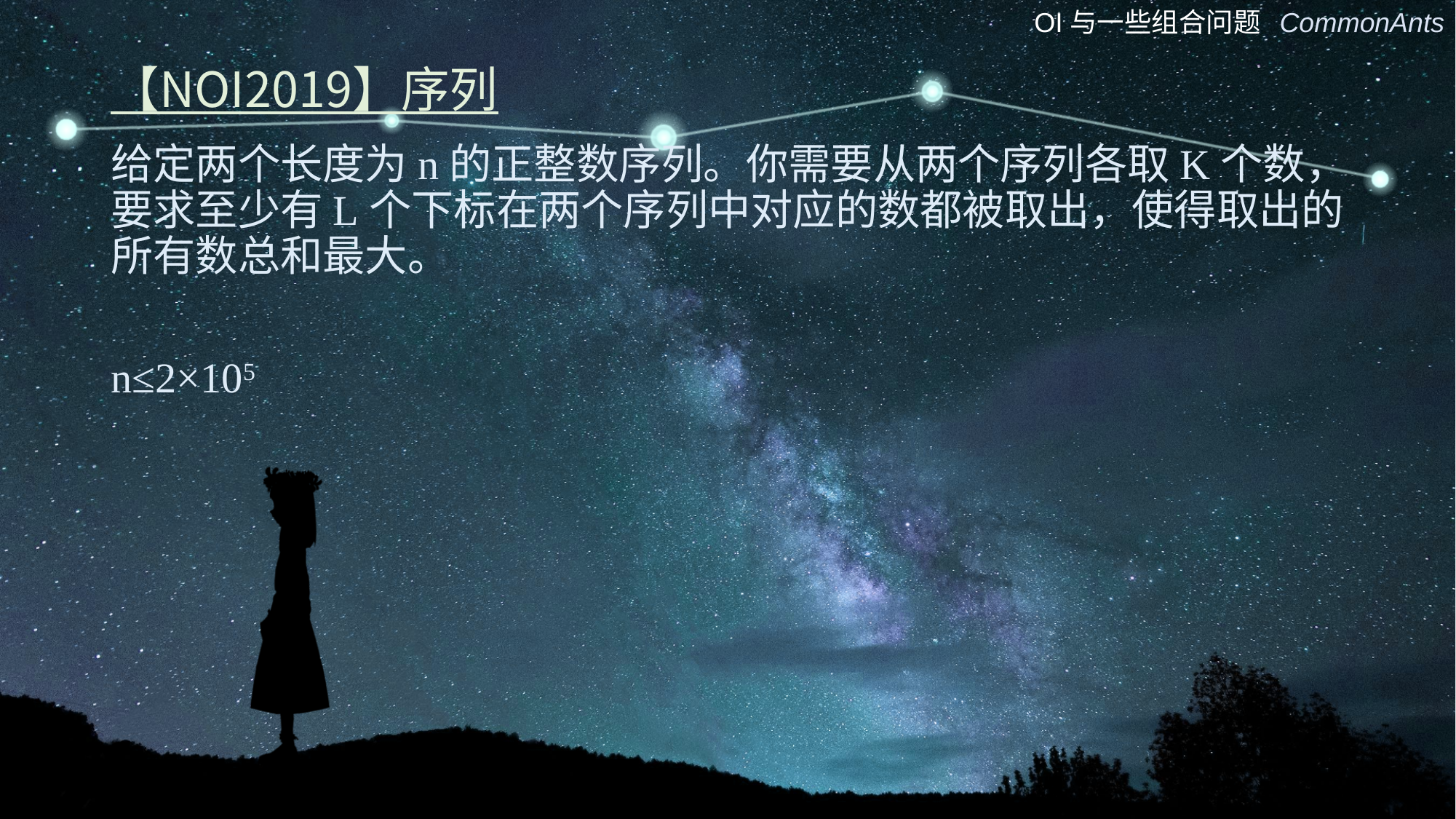

# 【NOI2019】序列
给定两个长度为n的正整数序列。你需要从两个序列各取K个数，要求至少有L个下标在两个序列中对应的数都被取出，使得取出的所有数总和最大。

n≤2×105